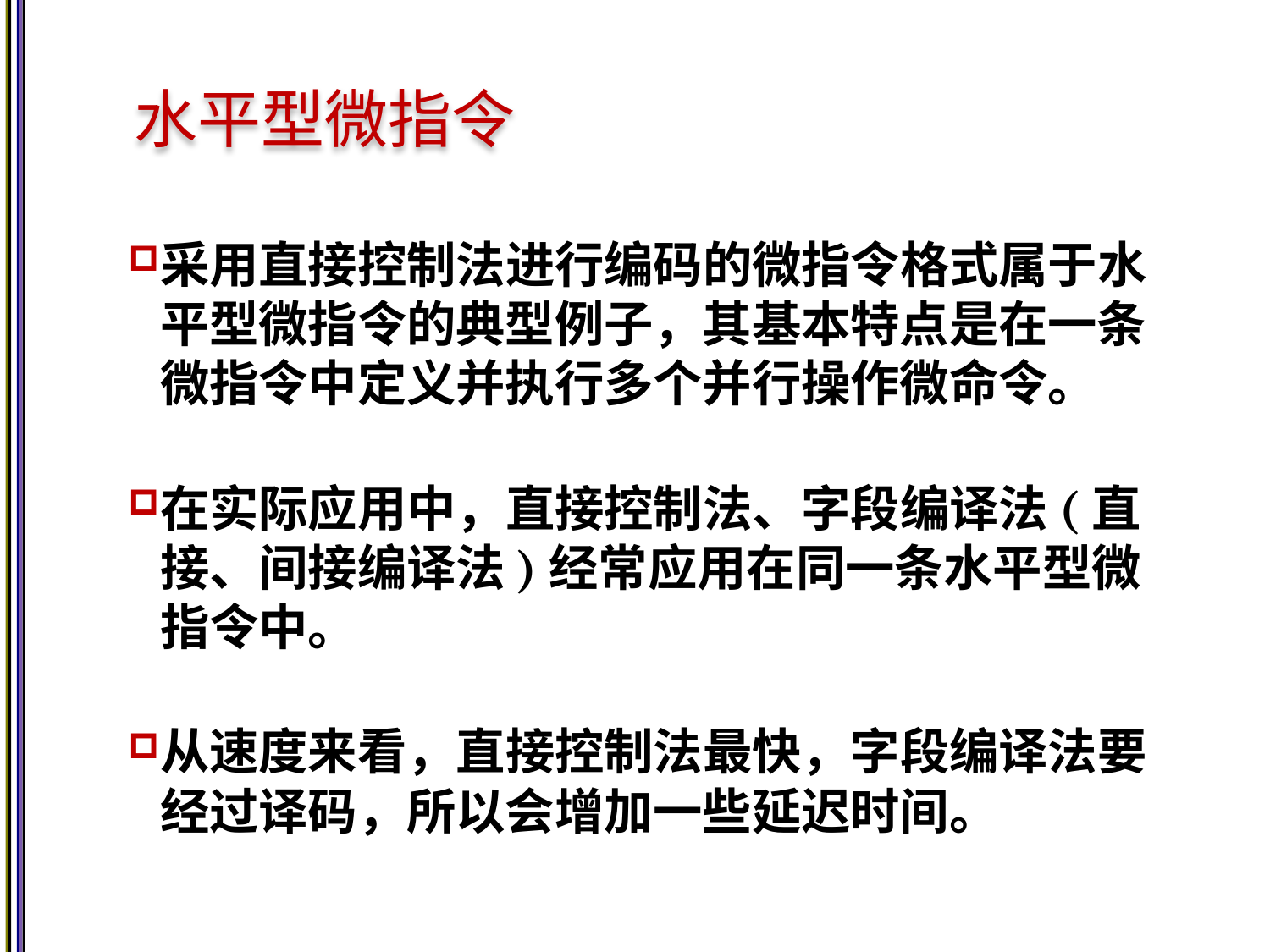

# 水平型微指令
采用直接控制法进行编码的微指令格式属于水平型微指令的典型例子，其基本特点是在一条微指令中定义并执行多个并行操作微命令。
在实际应用中，直接控制法、字段编译法(直接、间接编译法)经常应用在同一条水平型微指令中。
从速度来看，直接控制法最快，字段编译法要经过译码，所以会增加一些延迟时间。
96